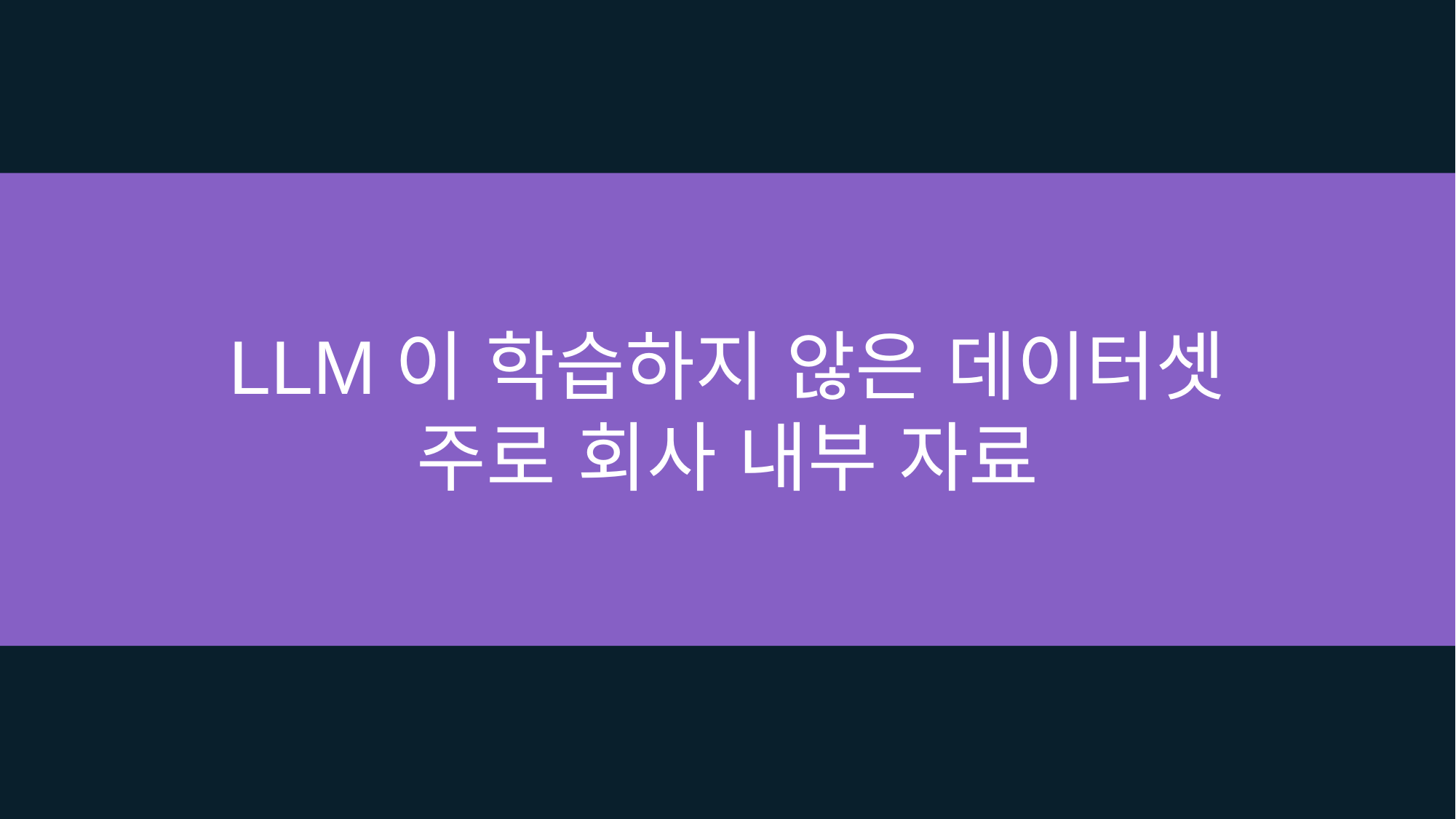

LLM이 학습하지 않은 데이터셋
주로 회사 내부 자료